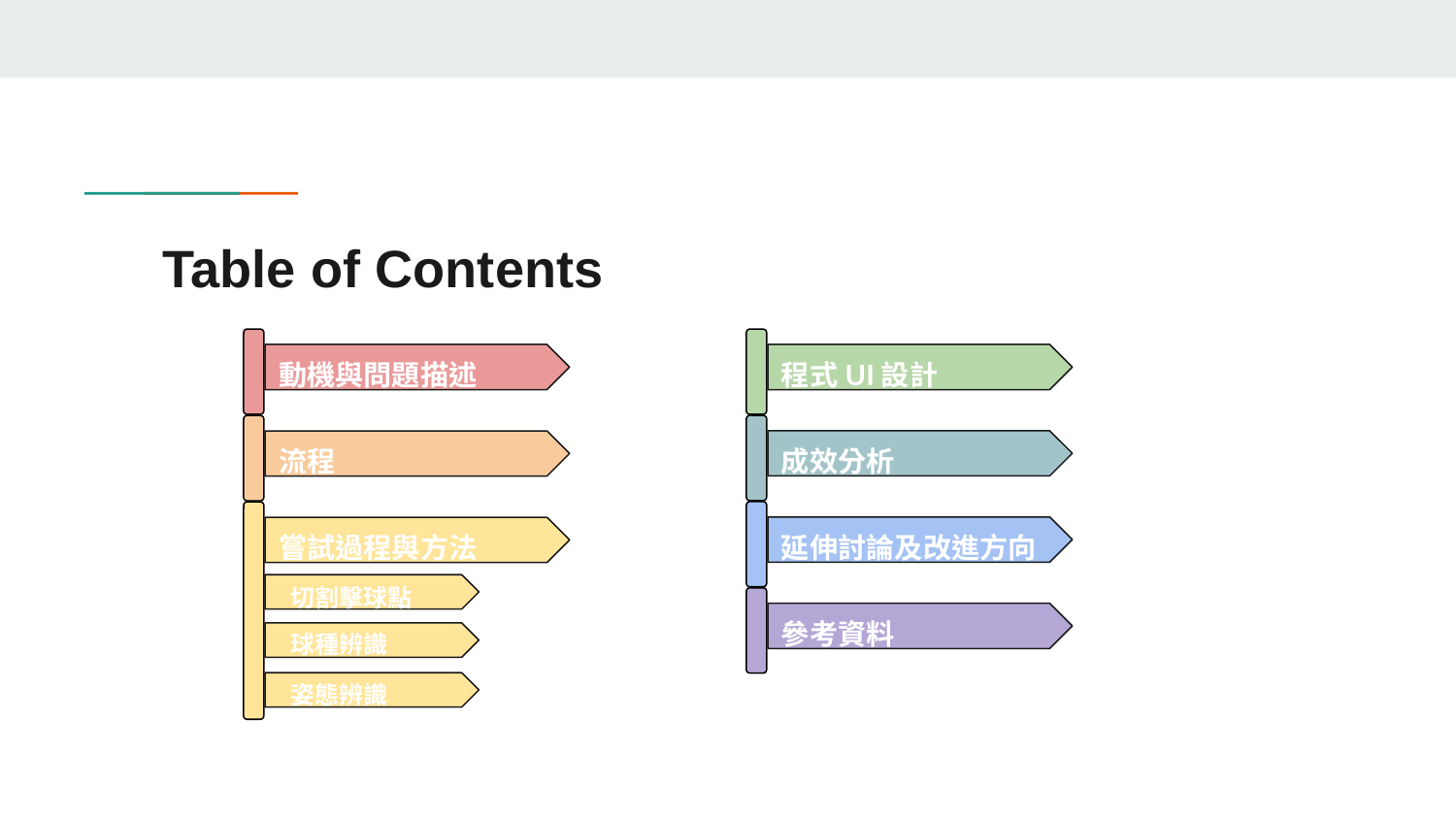

# Table of Contents

動機與問題描述
程式UI設計

成效分析
流程

延伸討論及改進方向
嘗試過程與方法

切割擊球點

參考資料

球種辨識

姿態辨識